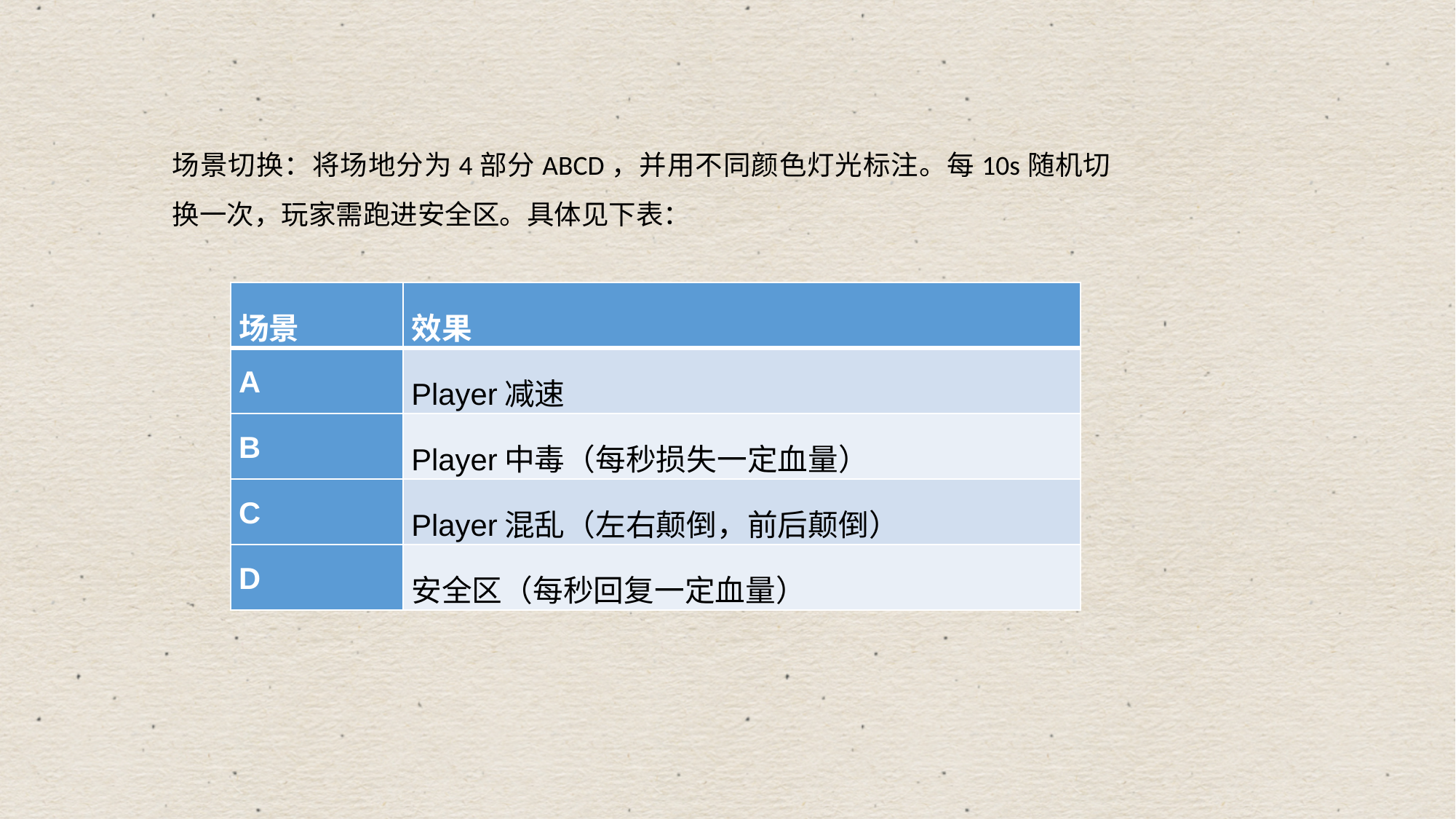

场景切换：将场地分为4部分ABCD，并用不同颜色灯光标注。每10s随机切换一次，玩家需跑进安全区。具体见下表：
| 场景 | 效果 |
| --- | --- |
| A | Player减速 |
| B | Player中毒（每秒损失一定血量） |
| C | Player混乱（左右颠倒，前后颠倒） |
| D | 安全区（每秒回复一定血量） |